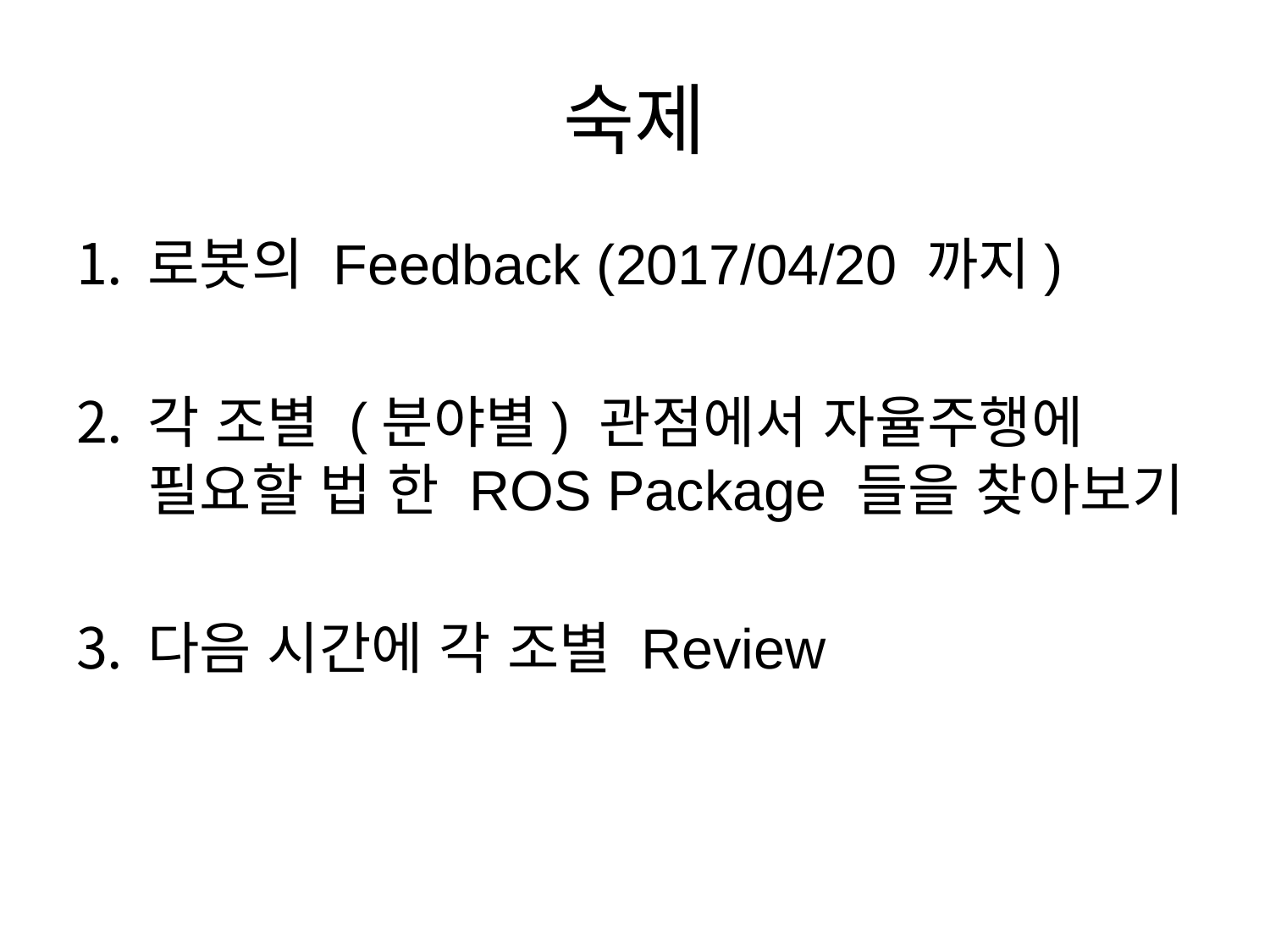

# 숙제
로봇의 Feedback (2017/04/20 까지)

각 조별 (분야별) 관점에서 자율주행에 필요할 법 한 ROS Package 들을 찾아보기

다음 시간에 각 조별 Review